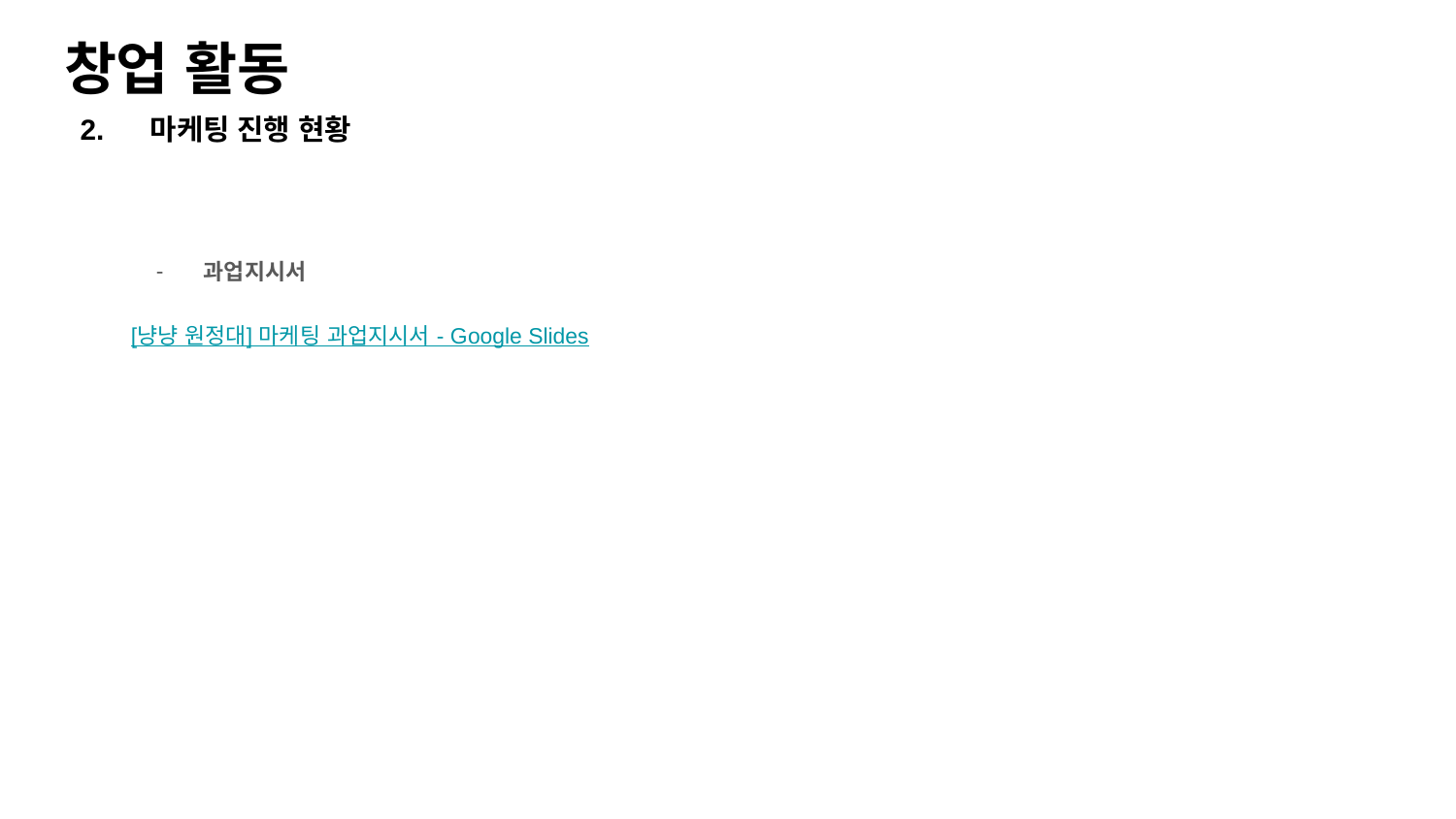

창업 활동
# 2.     마케팅 진행 현황

과업지시서
[냥냥 원정대] 마케팅 과업지시서 - Google Slides